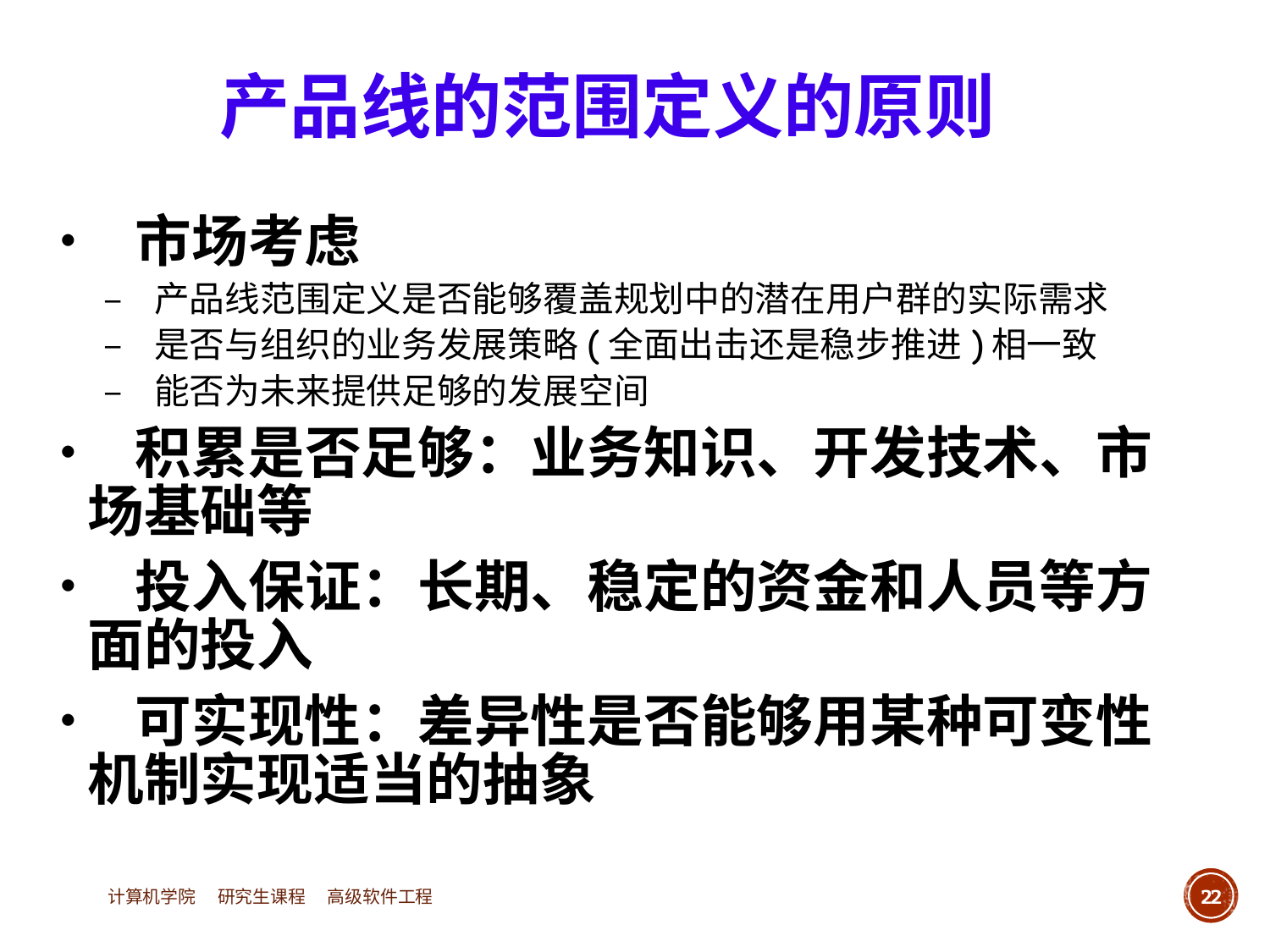

产品线的范围定义的原则

•  市场考虑
		–   产品线范围定义是否能够覆盖规划中的潜在用户群的实际需求
		–   是否与组织的业务发展策略(全面出击还是稳步推进)相一致
		–   能否为未来提供足够的发展空间
•  积累是否足够：业务知识、开发技术、市
	场基础等
•  投入保证：长期、稳定的资金和人员等方
	面的投入
•  可实现性：差异性是否能够用某种可变性
	机制实现适当的抽象
计算机学院    研究生课程    高级软件工程
22